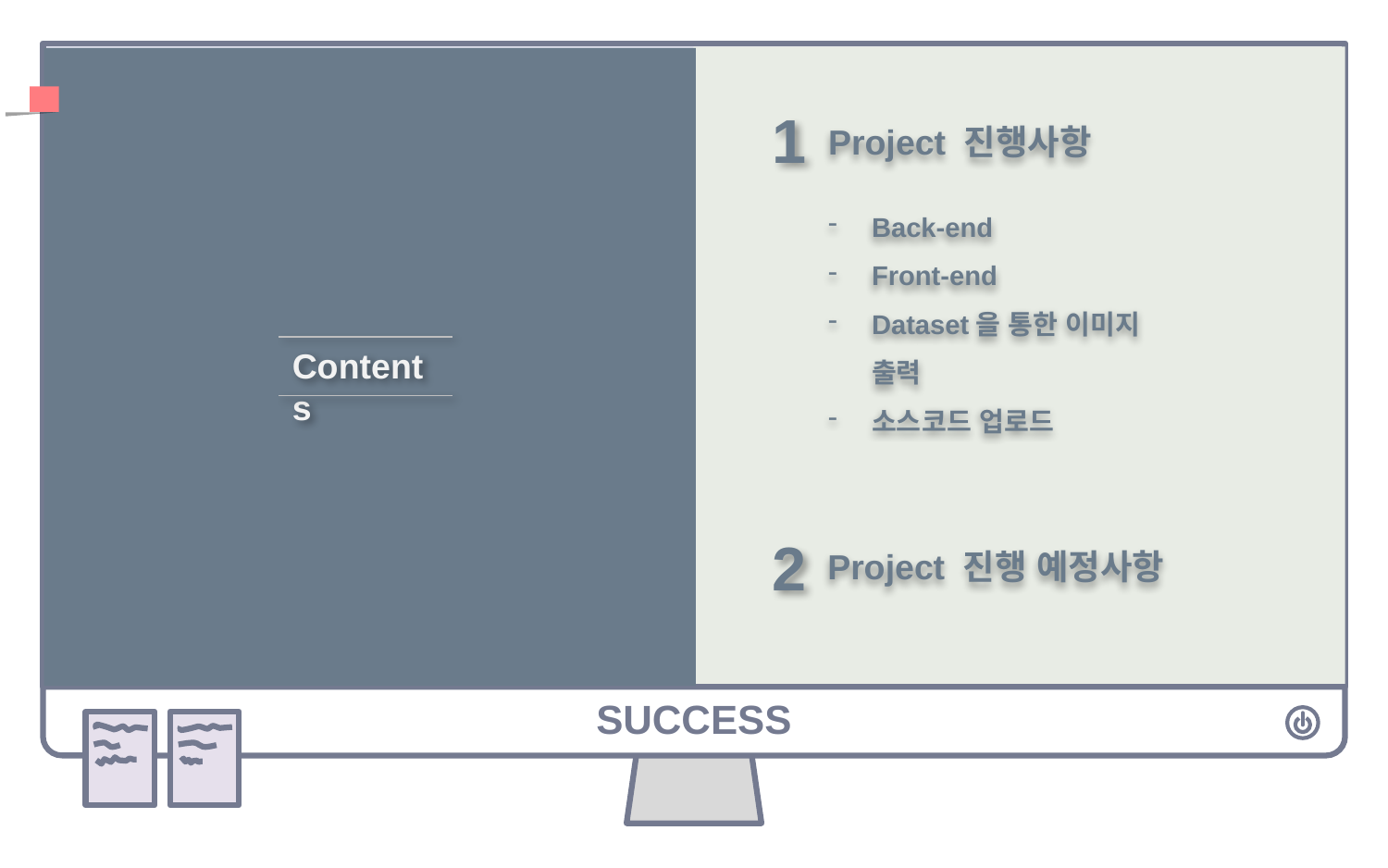

1
Project 진행사항

Back-end
Front-end
Dataset을 통한 이미지 출력
소스코드 업로드

Contents
2
Project 진행 예정사항
SUCCESS